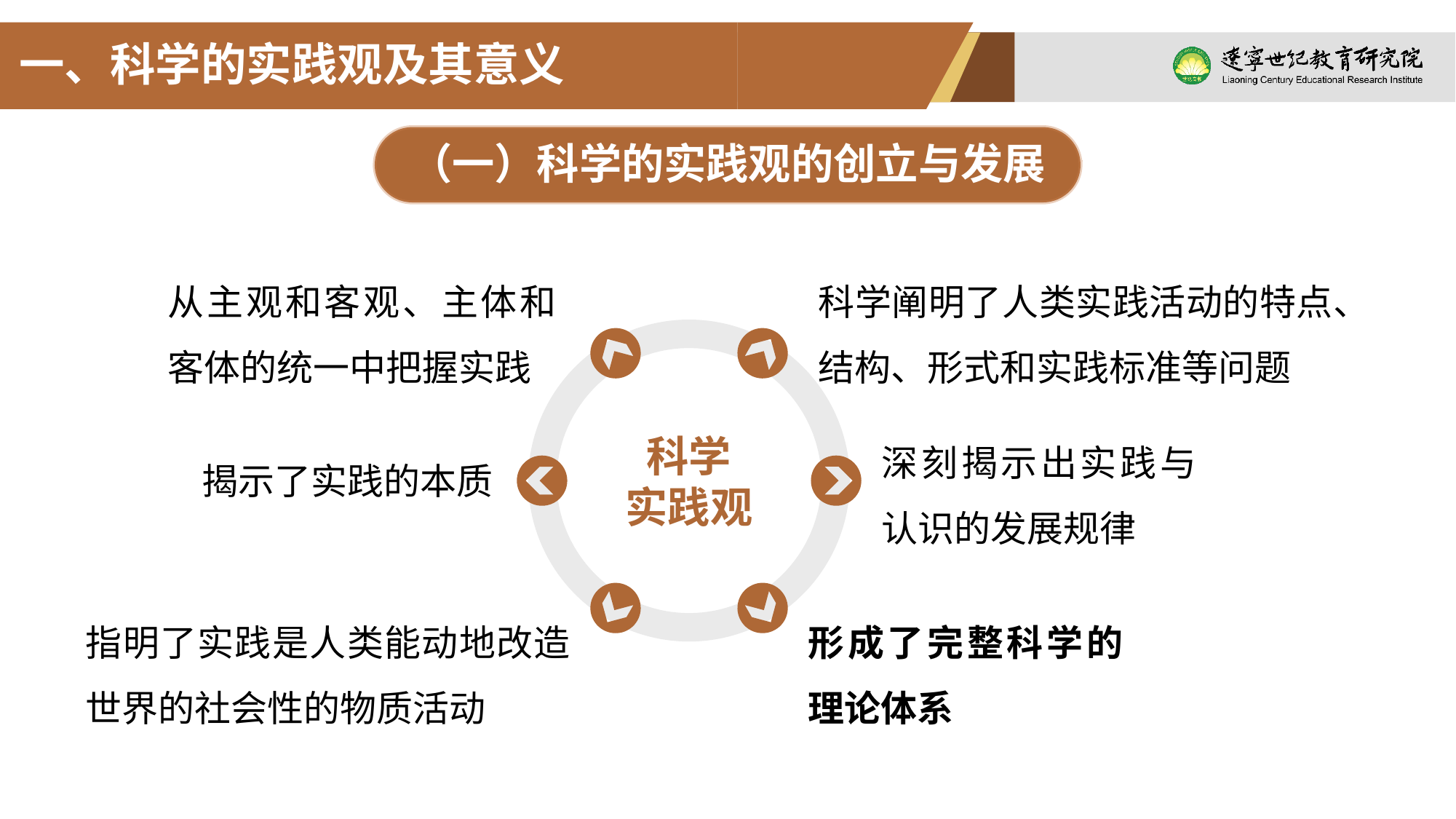

一、科学的实践观及其意义
（一）科学的实践观的创立与发展
从主观和客观、主体和客体的统一中把握实践
科学阐明了人类实践活动的特点、结构、形式和实践标准等问题
科学
实践观

深刻揭示出实践与认识的发展规律
揭示了实践的本质
指明了实践是人类能动地改造世界的社会性的物质活动
形成了完整科学的理论体系